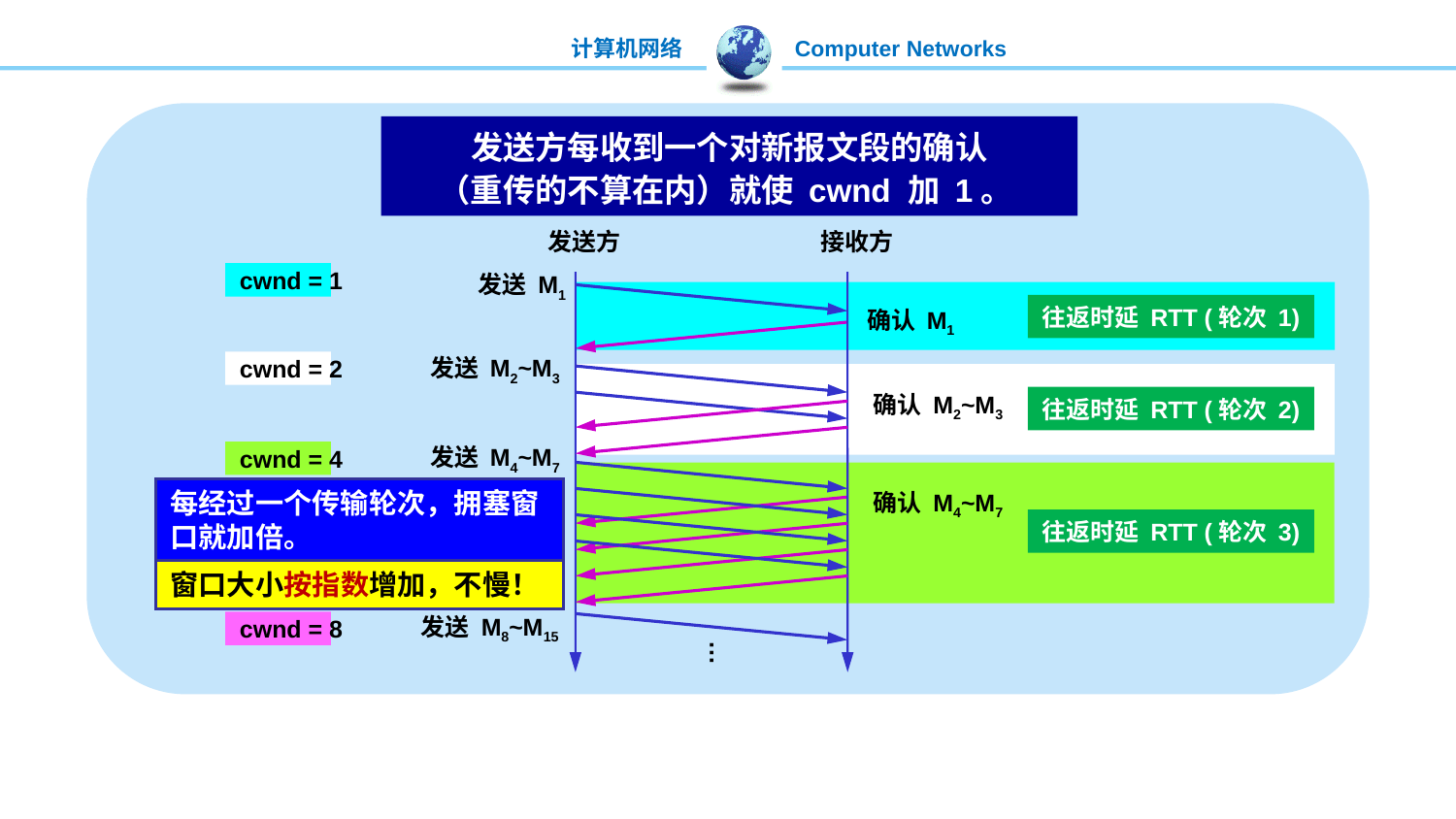

发送方每收到一个对新报文段的确认
（重传的不算在内）就使 cwnd 加 1。
接收方
发送方
发送 M1
cwnd = 1

往返时延 RTT (轮次 1)
 确认 M1

发送 M2~M3
cwnd = 2

 确认 M2~M3
往返时延 RTT (轮次 2)

发送 M4~M7
cwnd = 4

每经过一个传输轮次，拥塞窗口就加倍。
 确认 M4~M7

往返时延 RTT (轮次 3)

窗口大小按指数增加，不慢！

发送 M8~M15
cwnd = 8

…